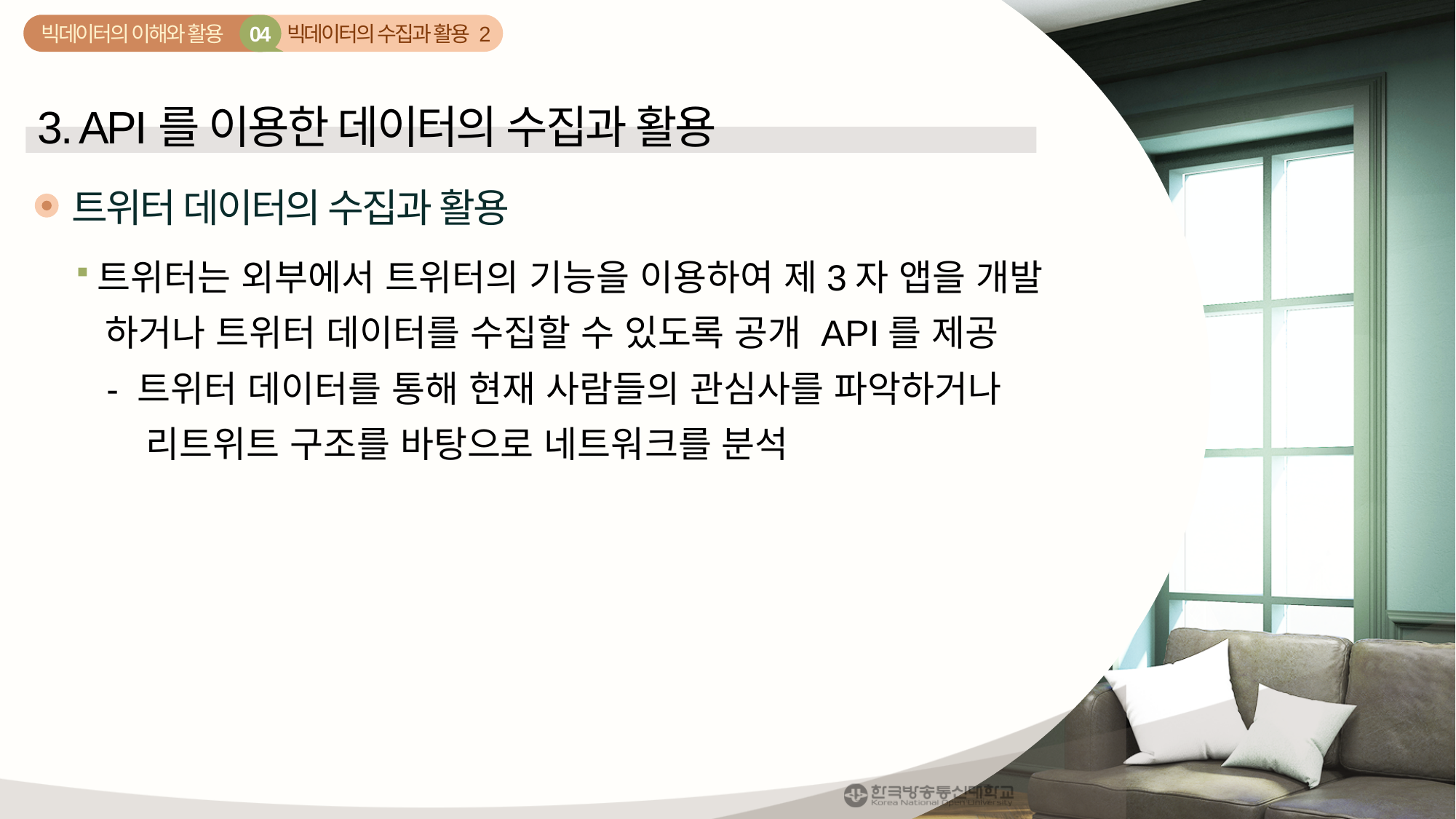

빅데이터의 수집과 활용 2
04
빅데이터의 이해와 활용
3. API를 이용한 데이터의 수집과 활용

트위터 데이터의 수집과 활용

트위터는 외부에서 트위터의 기능을 이용하여 제3자 앱을 개발
  하거나 트위터 데이터를 수집할 수 있도록 공개 API를 제공
   - 트위터 데이터를 통해 현재 사람들의 관심사를 파악하거나
      리트위트 구조를 바탕으로 네트워크를 분석